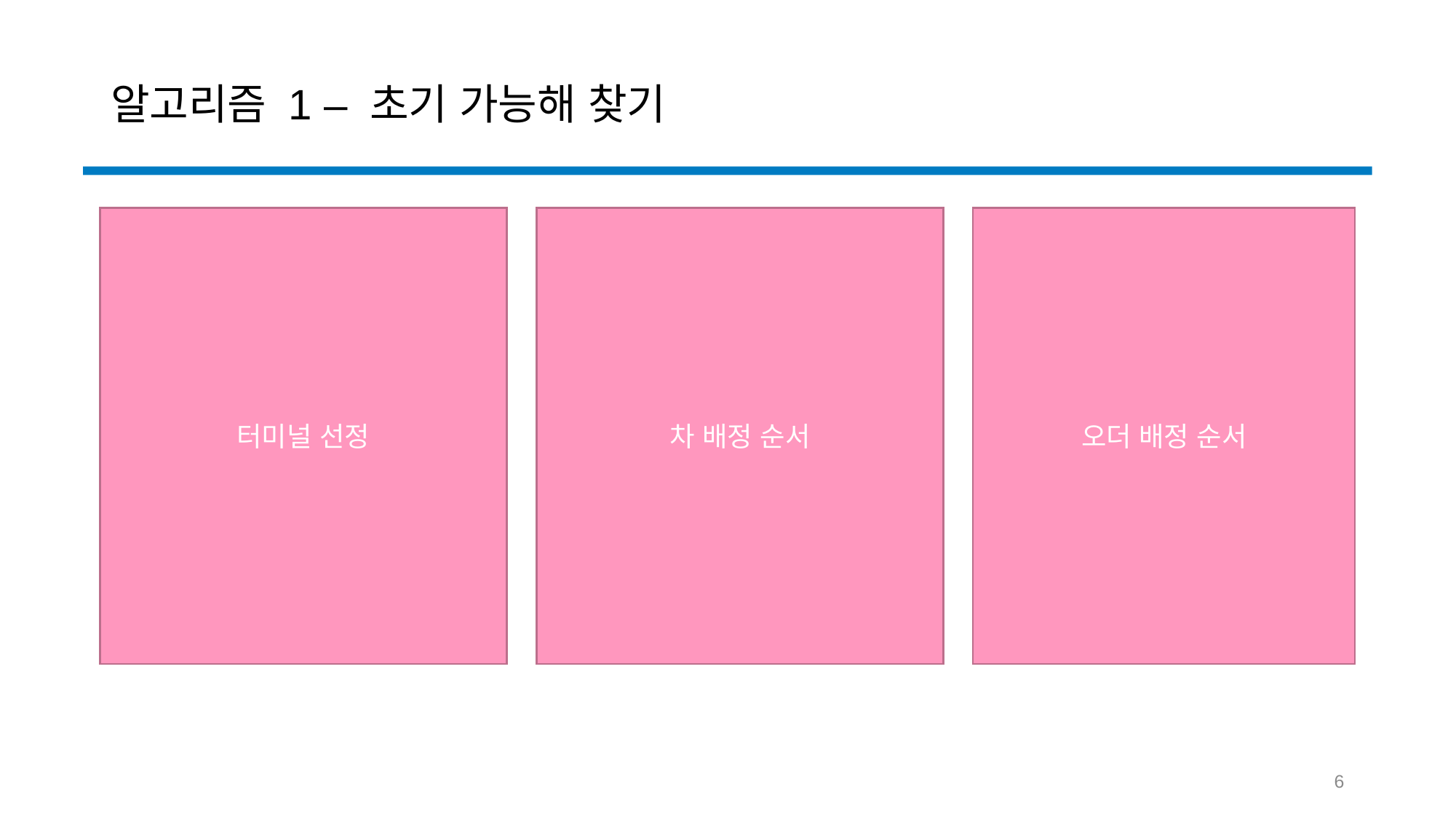

# 알고리즘 1 – 초기 가능해 찾기

터미널 선정
차 배정 순서
오더 배정 순서
6